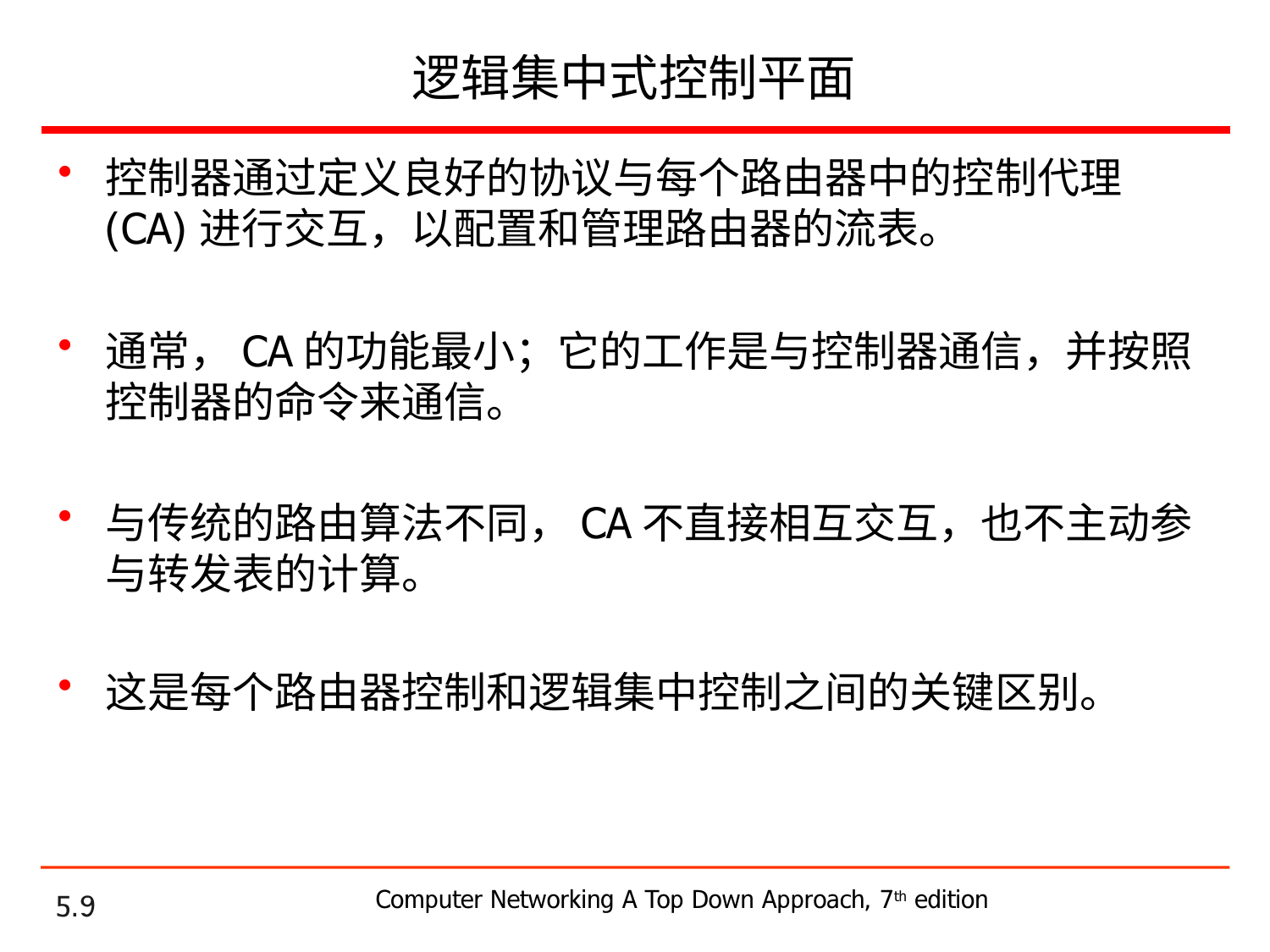

# 逻辑集中式控制平面
控制器通过定义良好的协议与每个路由器中的控制代理(CA)进行交互，以配置和管理路由器的流表。

通常，CA的功能最小；它的工作是与控制器通信，并按照控制器的命令来通信。

与传统的路由算法不同，CA不直接相互交互，也不主动参与转发表的计算。

这是每个路由器控制和逻辑集中控制之间的关键区别。